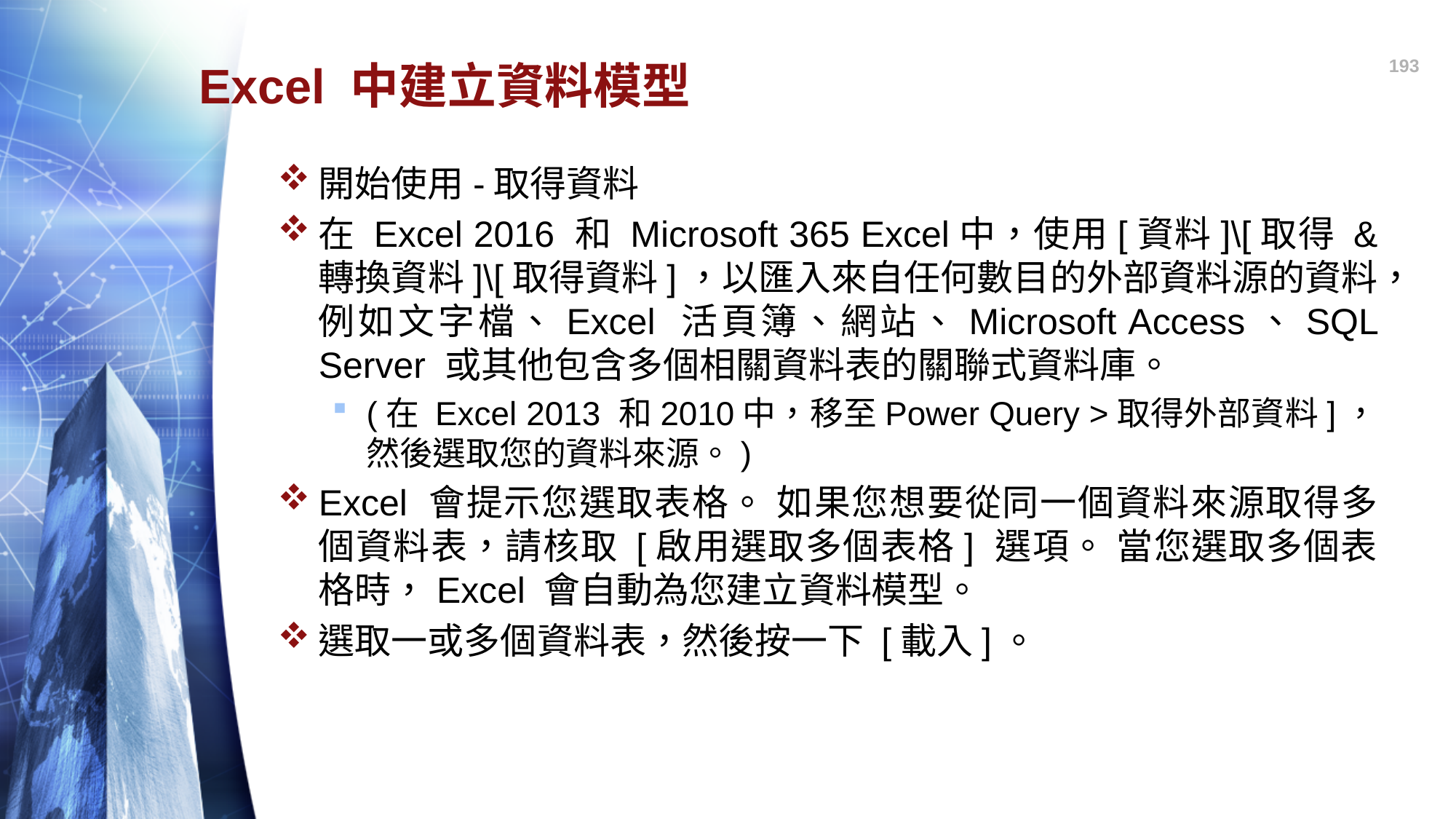

193
# Excel 中建立資料模型
開始使用-取得資料
在 Excel 2016 和 Microsoft 365 Excel中，使用[資料]\[取得 & 轉換資料]\[取得資料]，以匯入來自任何數目的外部資料源的資料，例如文字檔、Excel 活頁簿、網站、Microsoft Access、SQL Server 或其他包含多個相關資料表的關聯式資料庫。
(在 Excel 2013 和2010中，移至Power Query >取得外部資料]，然後選取您的資料來源。)
Excel 會提示您選取表格。 如果您想要從同一個資料來源取得多個資料表，請核取 [啟用選取多個表格] 選項。 當您選取多個表格時，Excel 會自動為您建立資料模型。
選取一或多個資料表，然後按一下 [載入]。